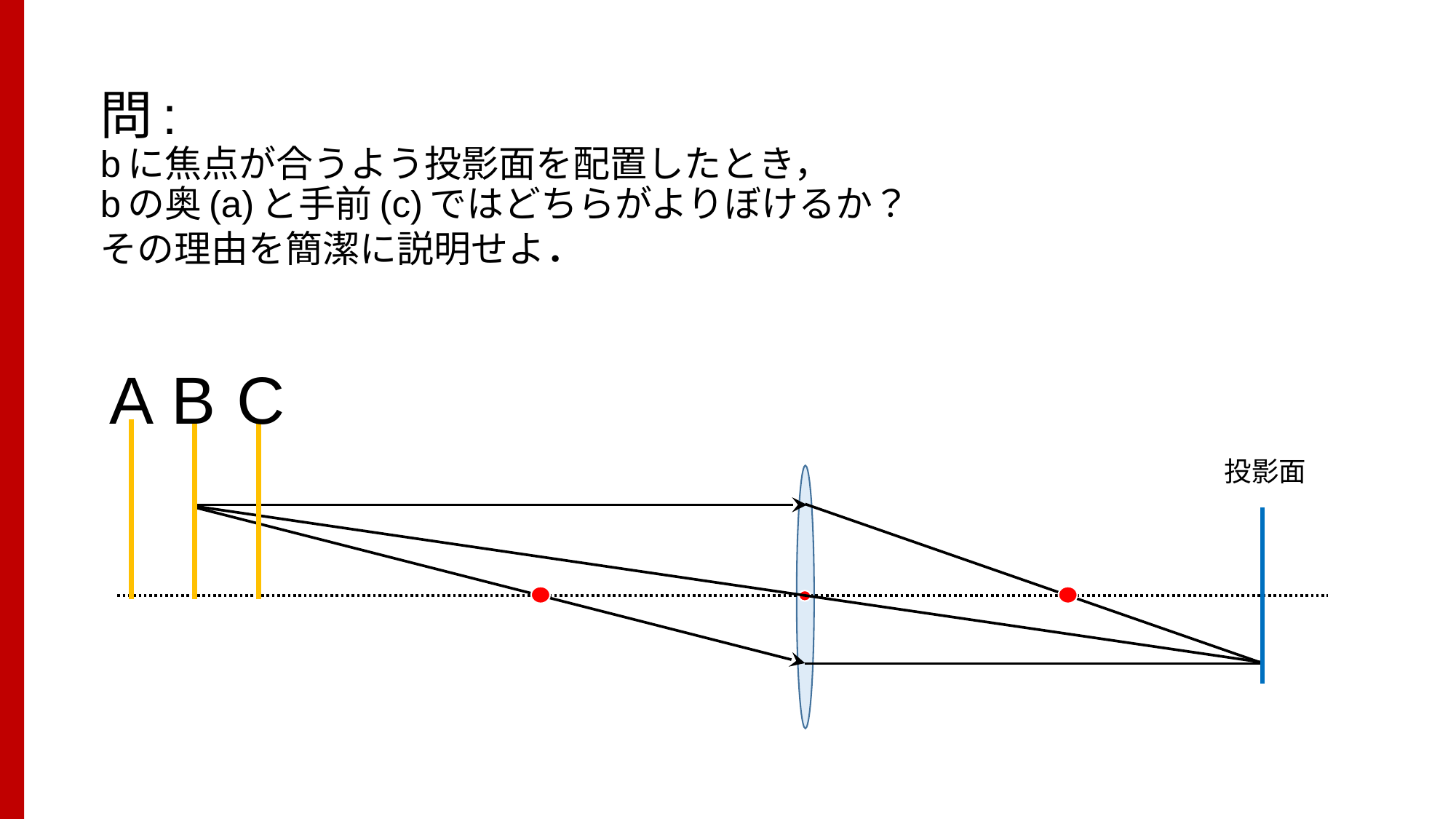

# 問: bに焦点が合うよう投影面を配置したとき， bの奥(a)と手前(c)ではどちらがよりぼけるか？ その理由を簡潔に説明せよ．
A
B
C
投影面